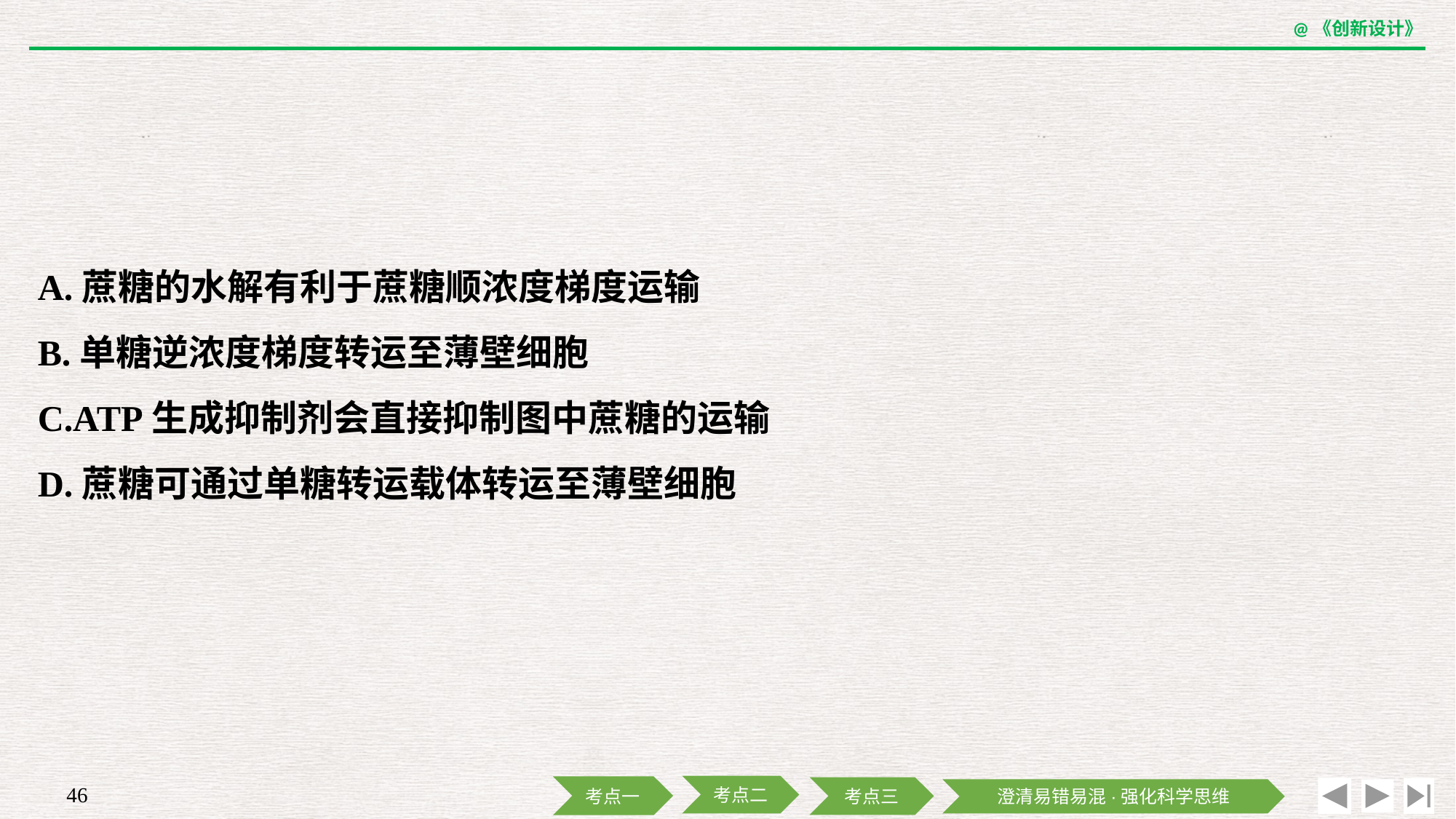

A.蔗糖的水解有利于蔗糖顺浓度梯度运输
B.单糖逆浓度梯度转运至薄壁细胞
C.ATP生成抑制剂会直接抑制图中蔗糖的运输
D.蔗糖可通过单糖转运载体转运至薄壁细胞